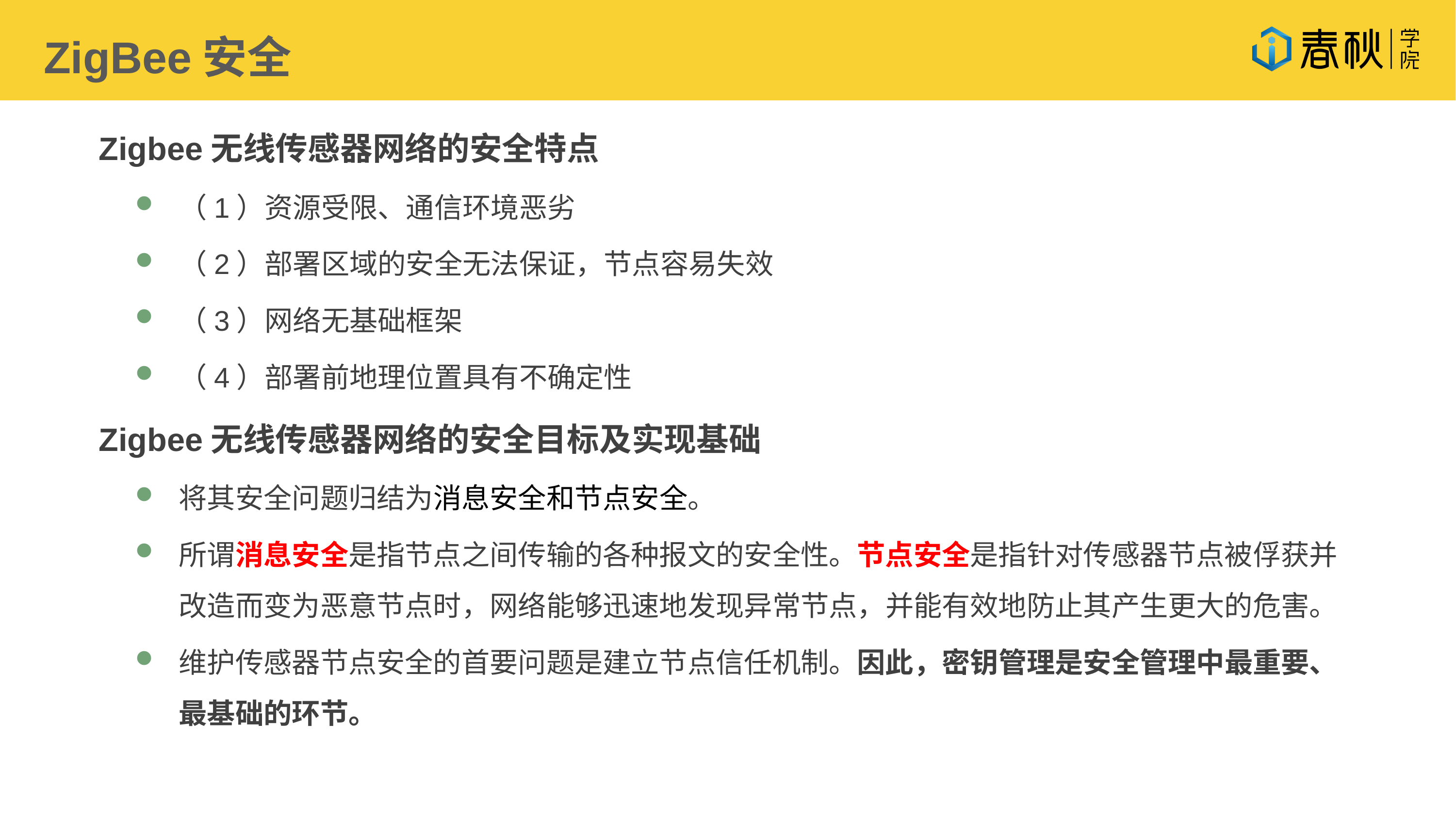

ZigBee安全
Zigbee无线传感器网络的安全特点
（1）资源受限、通信环境恶劣
（2）部署区域的安全无法保证，节点容易失效
（3）网络无基础框架
（4）部署前地理位置具有不确定性
Zigbee无线传感器网络的安全目标及实现基础
将其安全问题归结为消息安全和节点安全。
所谓消息安全是指节点之间传输的各种报文的安全性。节点安全是指针对传感器节点被俘获并改造而变为恶意节点时，网络能够迅速地发现异常节点，并能有效地防止其产生更大的危害。
维护传感器节点安全的首要问题是建立节点信任机制。因此，密钥管理是安全管理中最重要、最基础的环节。